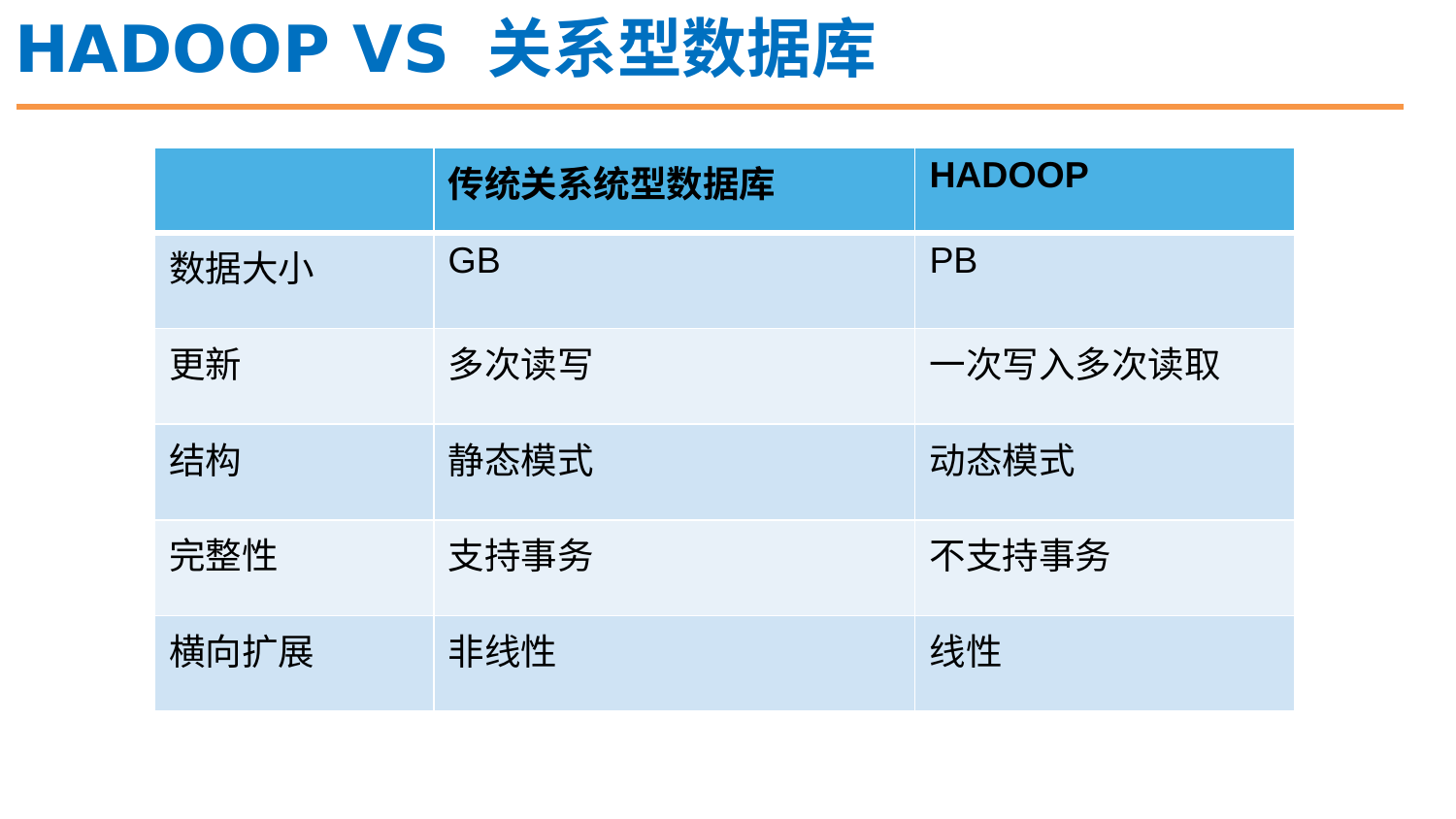

HADOOP VS 关系型数据库
|  | 传统关系统型数据库 | HADOOP |
| --- | --- | --- |
| 数据大小 | GB | PB |
| 更新 | 多次读写 | 一次写入多次读取 |
| 结构 | 静态模式 | 动态模式 |
| 完整性 | 支持事务 | 不支持事务 |
| 横向扩展 | 非线性 | 线性 |